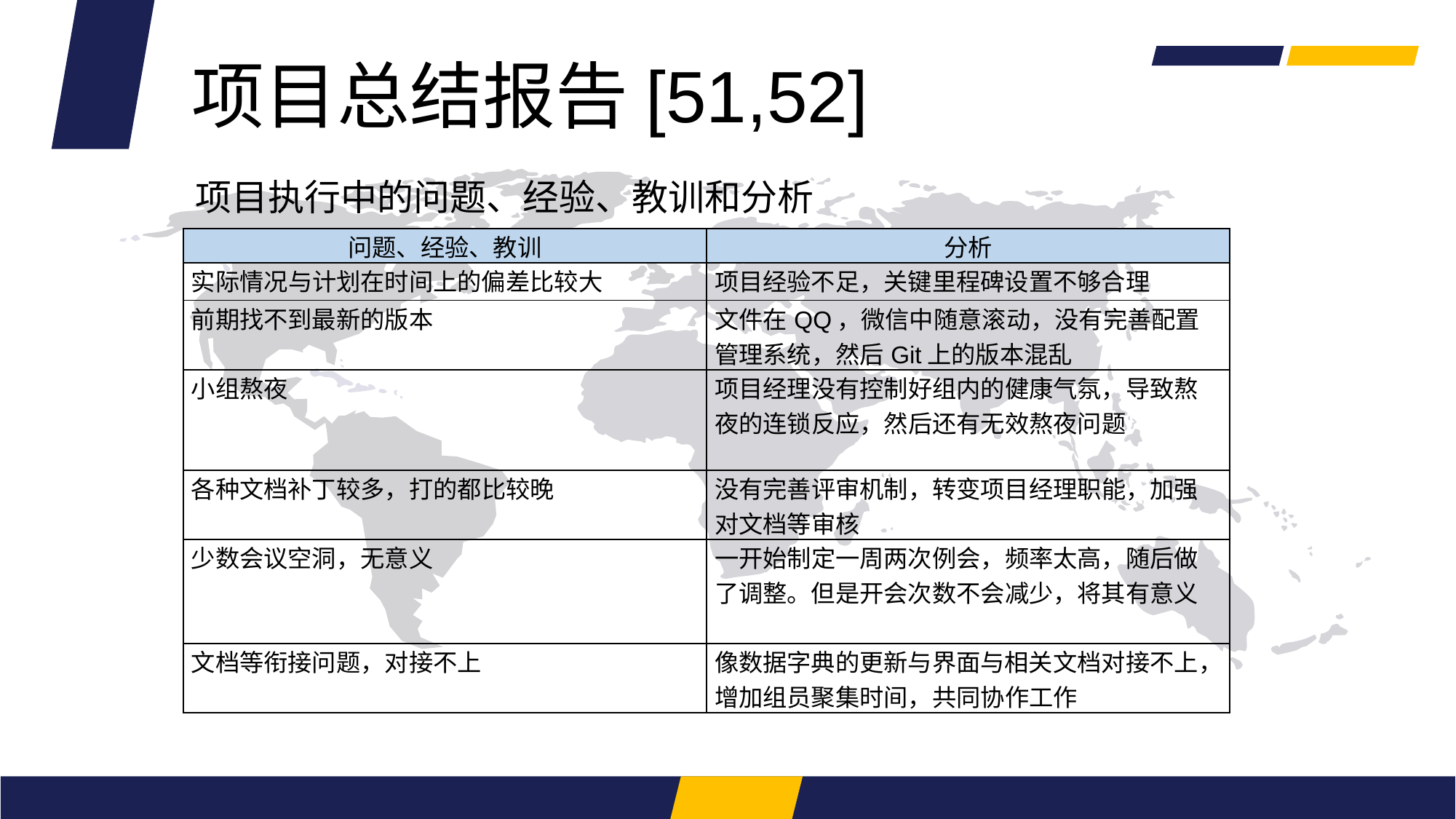

项目总结报告[51,52]

项目执行中的问题、经验、教训和分析
| 问题、经验、教训 | 分析 |
| --- | --- |
| 实际情况与计划在时间上的偏差比较大 | 项目经验不足，关键里程碑设置不够合理 |
| 前期找不到最新的版本 | 文件在QQ，微信中随意滚动，没有完善配置管理系统，然后Git上的版本混乱 |
| 小组熬夜 | 项目经理没有控制好组内的健康气氛，导致熬夜的连锁反应，然后还有无效熬夜问题 |
| 各种文档补丁较多，打的都比较晚 | 没有完善评审机制，转变项目经理职能，加强对文档等审核 |
| 少数会议空洞，无意义 | 一开始制定一周两次例会，频率太高，随后做了调整。但是开会次数不会减少，将其有意义 |
| 文档等衔接问题，对接不上 | 像数据字典的更新与界面与相关文档对接不上，增加组员聚集时间，共同协作工作 |